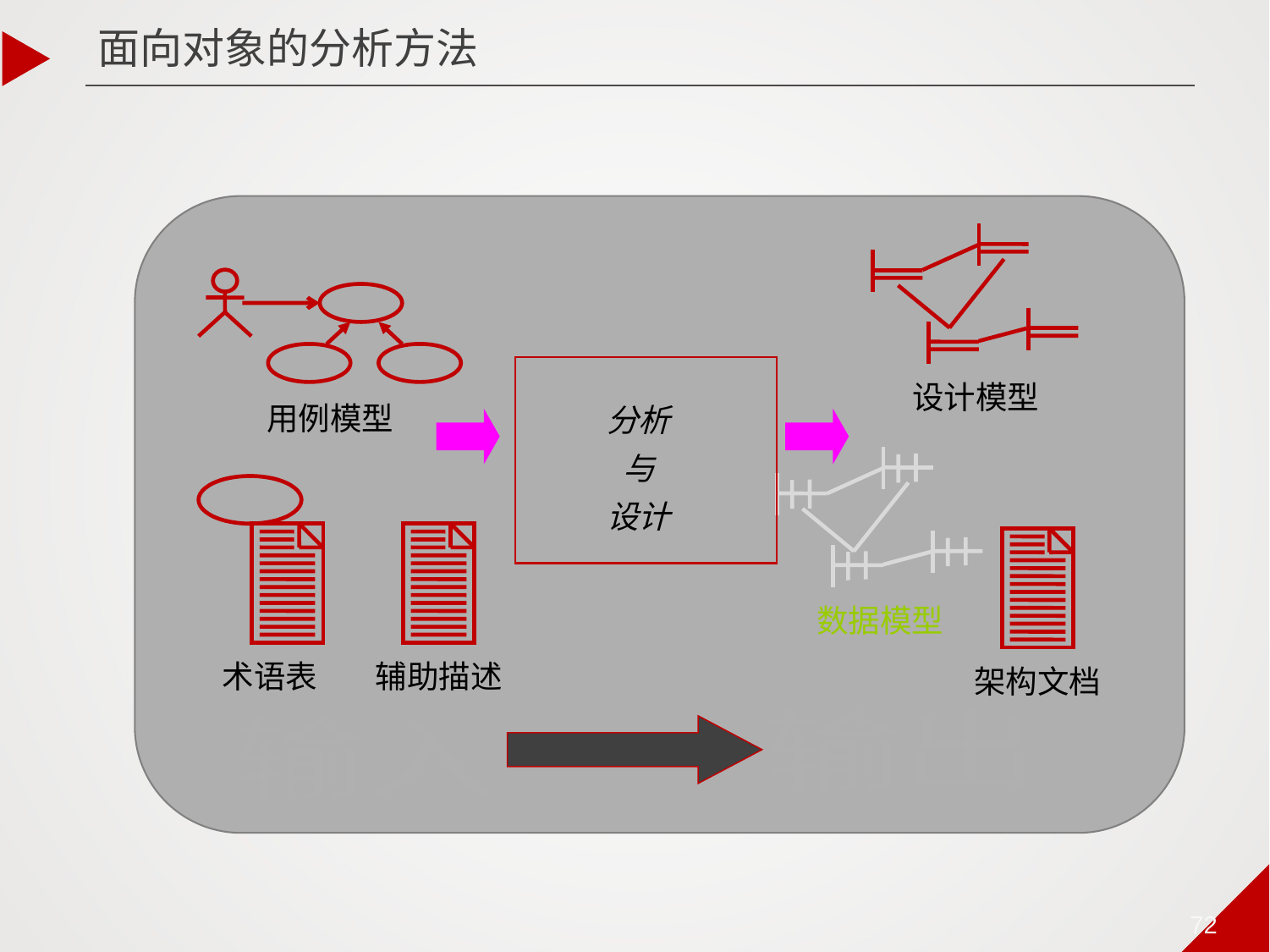

面向对象的分析方法

设计模型

用例模型

分析
与
设计

数据模型

术语表

辅助描述

架构文档
输出

输入